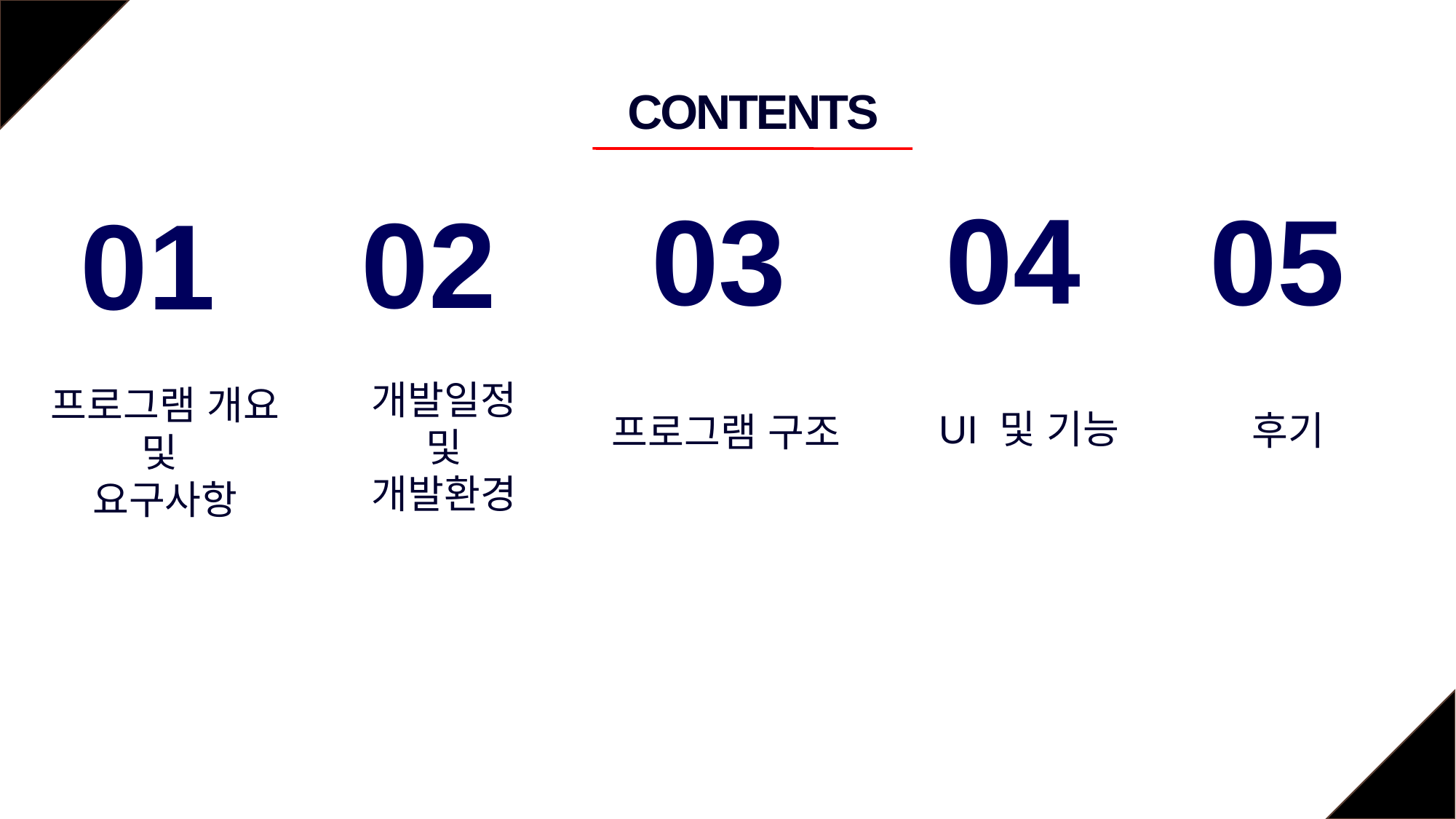

CONTENTS
04
03
05
02
01
UI 및 기능
후기
프로그램 구조
프로그램 개요
및
요구사항
개발일정
및
개발환경